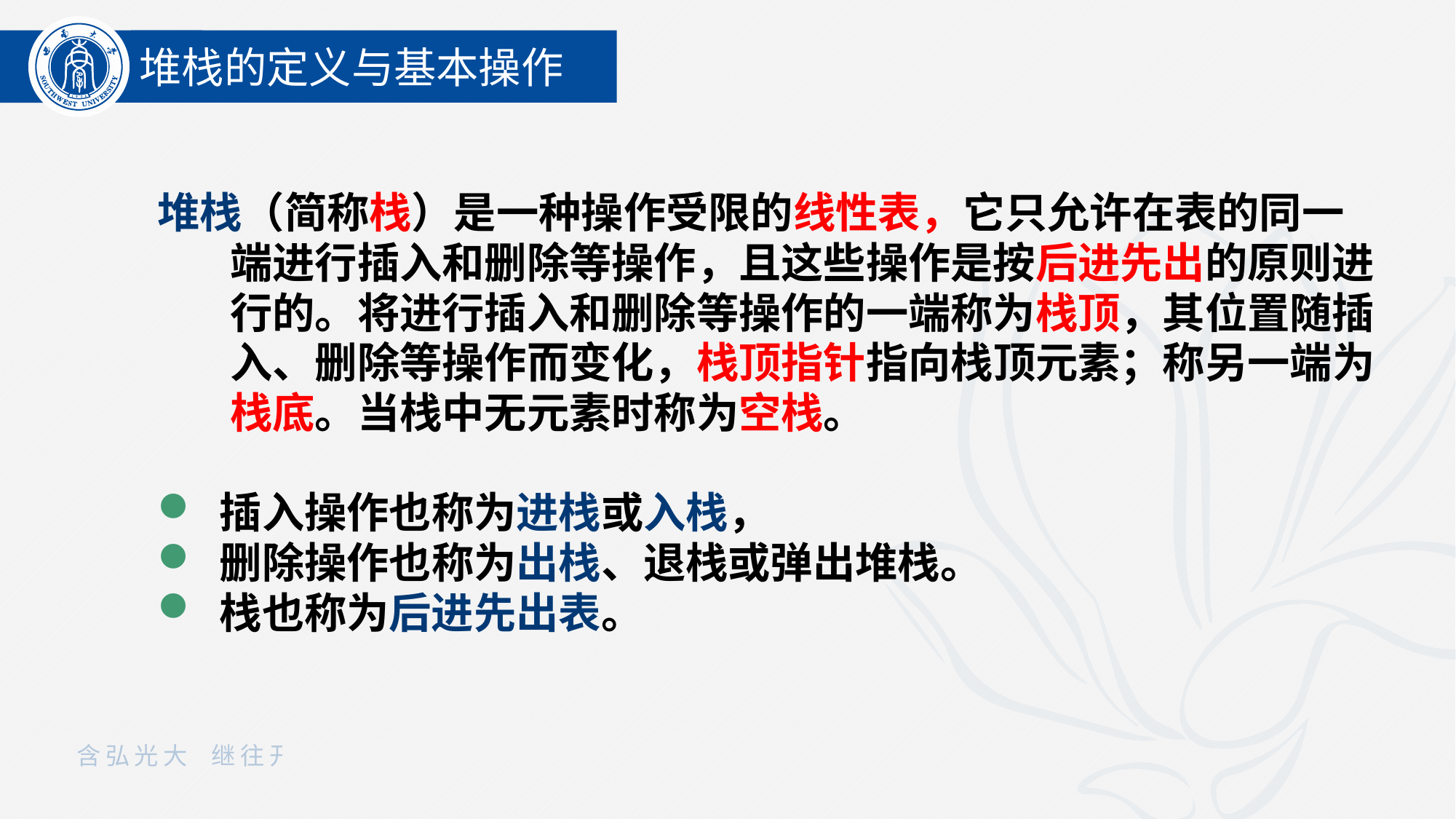

堆栈的定义与基本操作

堆栈（简称栈）是一种操作受限的线性表，它只允许在表的同一端进行插入和删除等操作，且这些操作是按后进先出的原则进行的。将进行插入和删除等操作的一端称为栈顶，其位置随插入、删除等操作而变化，栈顶指针指向栈顶元素；称另一端为栈底。当栈中无元素时称为空栈。

 插入操作也称为进栈或入栈，
 删除操作也称为出栈、退栈或弹出堆栈。
 栈也称为后进先出表。